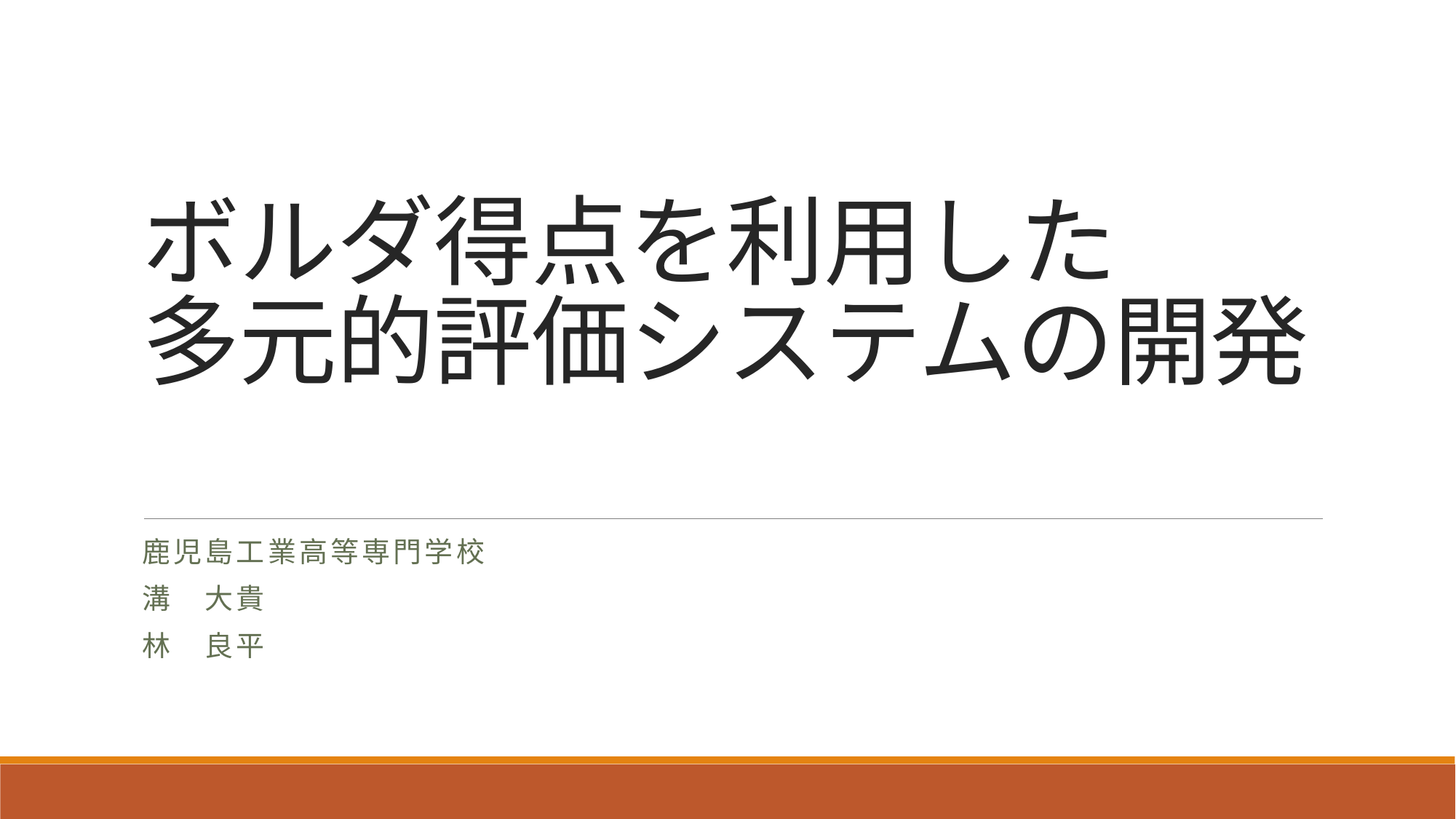

# ボルダ得点を利用した 多元的評価システムの開発
鹿児島工業高等専門学校
溝　大貴
林　良平